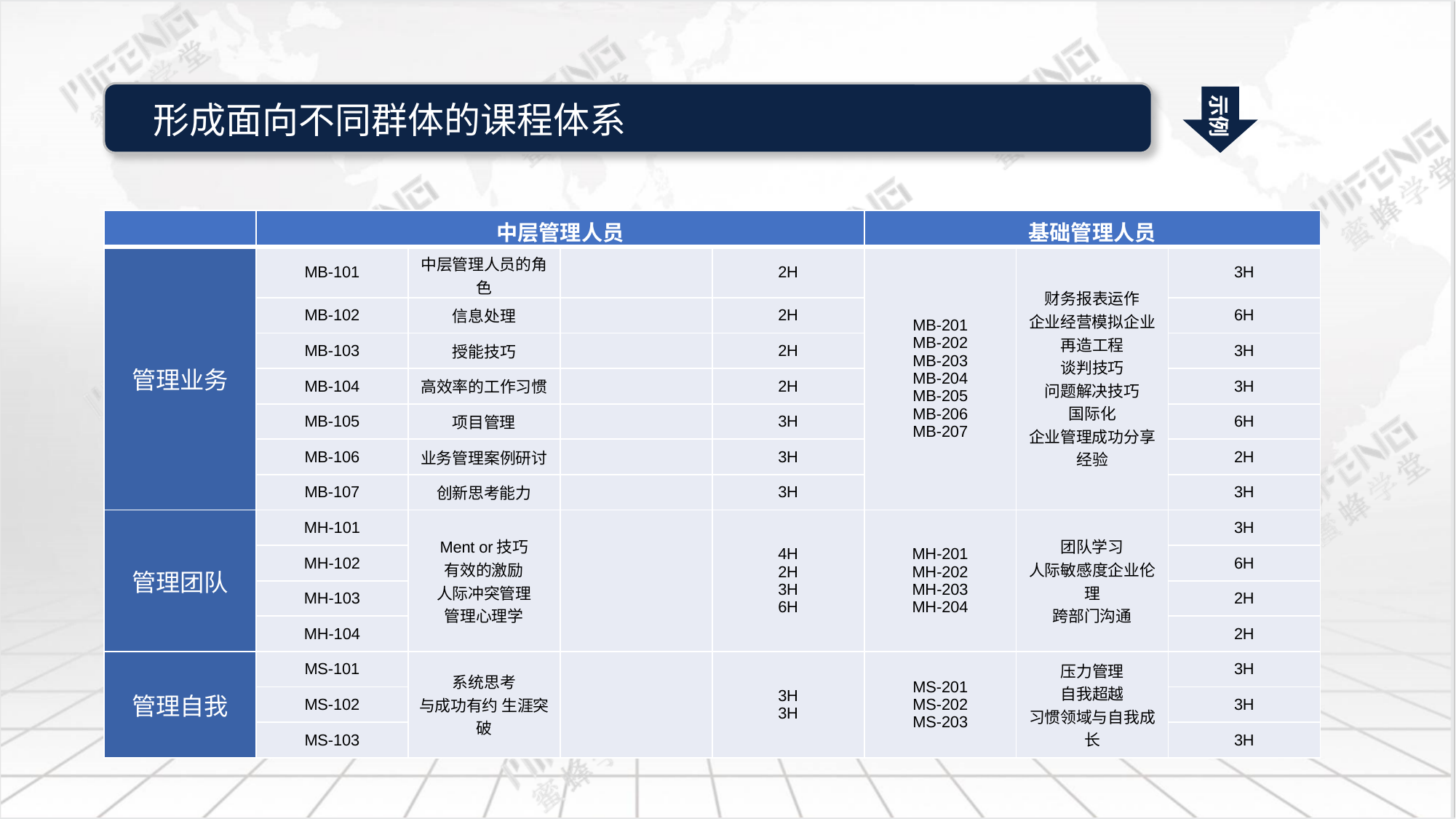

|  | 中层管理人员 |  |  |  | 基础管理人员 |  |  |
| --- | --- | --- | --- | --- | --- | --- | --- |
| 管理业务 | MB-101 | 中层管理人员的角色 |  | 2H | MB-201 MB-202 MB-203 MB-204 MB-205 MB-206 MB-207 | 财务报表运作 企业经营模拟企业再造工程 谈判技巧 问题解决技巧 国际化 企业管理成功分享经验 | 3H |
|  | MB-102 | 信息处理 |  | 2H |  |  | 6H |
|  | MB-103 | 授能技巧 |  | 2H |  |  | 3H |
|  | MB-104 | 高效率的工作习惯 |  | 2H |  |  | 3H |
|  | MB-105 | 项目管理 |  | 3H |  |  | 6H |
|  | MB-106 | 业务管理案例研讨 |  | 3H |  |  | 2H |
|  | MB-107 | 创新思考能力 |  | 3H |  |  | 3H |
| 管理团队 | MH-101 | Ment or技巧 有效的激励 人际冲突管理 管理心理学 |  | 4H 2H 3H 6H | MH-201 MH-202 MH-203 MH-204 | 团队学习 人际敏感度企业伦理 跨部门沟通 | 3H |
|  | MH-102 |  |  |  |  |  | 6H |
|  | MH-103 |  |  |  |  |  | 2H |
|  | MH-104 |  |  |  |  |  | 2H |
| 管理自我 | MS-101 | 系统思考 与成功有约 生涯突破 |  | 3H 3H | MS-201 MS-202 MS-203 | 压力管理 自我超越 习惯领域与自我成长 | 3H |
|  | MS-102 |  |  |  |  |  | 3H |
|  | MS-103 |  |  |  |  |  | 3H |